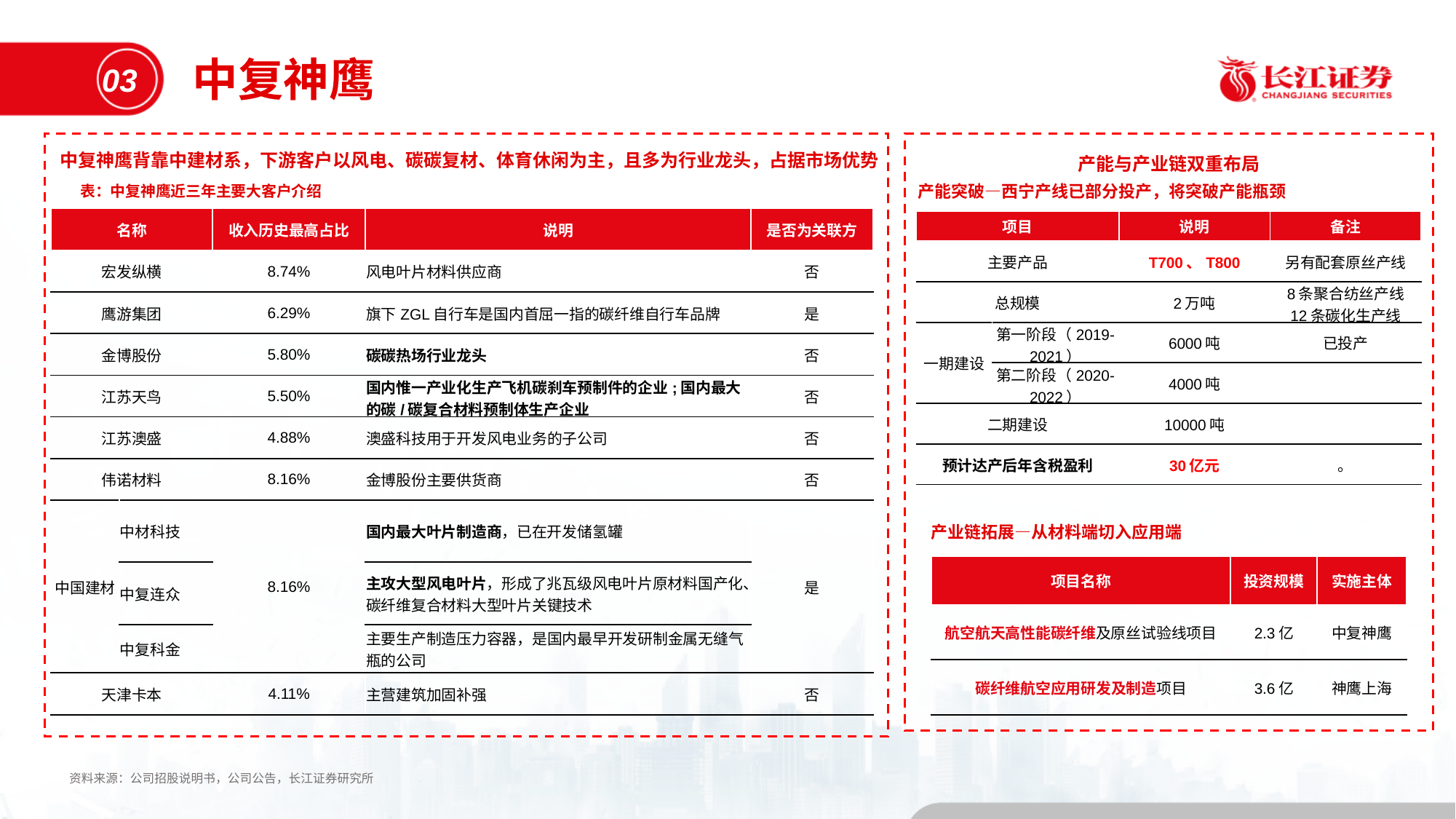

中复神鹰
03

中复神鹰背靠中建材系，下游客户以风电、碳碳复材、体育休闲为主，且多为行业龙头，占据市场优势
产能与产业链双重布局
表：中复神鹰近三年主要大客户介绍
产能突破—西宁产线已部分投产，将突破产能瓶颈
| 名称 |  | 收入历史最高占比 | 说明 | 是否为关联方 |
| --- | --- | --- | --- | --- |
| 宏发纵横 |  | 8.74% | 风电叶片材料供应商 | 否 |
| 鹰游集团 |  | 6.29% | 旗下ZGL自行车是国内首屈一指的碳纤维自行车品牌 | 是 |
| 金博股份 |  | 5.80% | 碳碳热场行业龙头 | 否 |
| 江苏天鸟 |  | 5.50% | 国内惟一产业化生产飞机碳刹车预制件的企业;国内最大的碳/碳复合材料预制体生产企业 | 否 |
| 江苏澳盛 |  | 4.88% | 澳盛科技用于开发风电业务的子公司 | 否 |
| 伟诺材料 |  | 8.16% | 金博股份主要供货商 | 否 |
| 中国建材 | 中材科技 | 8.16% | 国内最大叶片制造商，已在开发储氢罐 | 是 |
|  | 中复连众 |  | 主攻大型风电叶片，形成了兆瓦级风电叶片原材料国产化、碳纤维复合材料大型叶片关键技术 |  |
|  | 中复科金 |  | 主要生产制造压力容器，是国内最早开发研制金属无缝气瓶的公司 |  |
| 天津卡本 |  | 4.11% | 主营建筑加固补强 | 否 |
| 项目 |  | 说明 | 备注 |
| --- | --- | --- | --- |
| 主要产品 |  | T700、T800 | 另有配套原丝产线 |
| 总规模 |  | 2万吨 | 8条聚合纺丝产线 12条碳化生产线 |
| 一期建设 | 第一阶段（2019-2021） | 6000吨 | 已投产 |
|  | 第二阶段（2020-2022） | 4000吨 |  |
| 二期建设 |  | 10000吨 |  |
| 预计达产后年含税盈利 |  | 30亿元 | 。 |
产业链拓展—从材料端切入应用端
| 项目名称 | 投资规模 | 实施主体 |
| --- | --- | --- |
| 航空航天高性能碳纤维及原丝试验线项目 | 2.3亿 | 中复神鹰 |
| 碳纤维航空应用研发及制造项目 | 3.6亿 | 神鹰上海 |
资料来源：公司招股说明书，公司公告，长江证券研究所